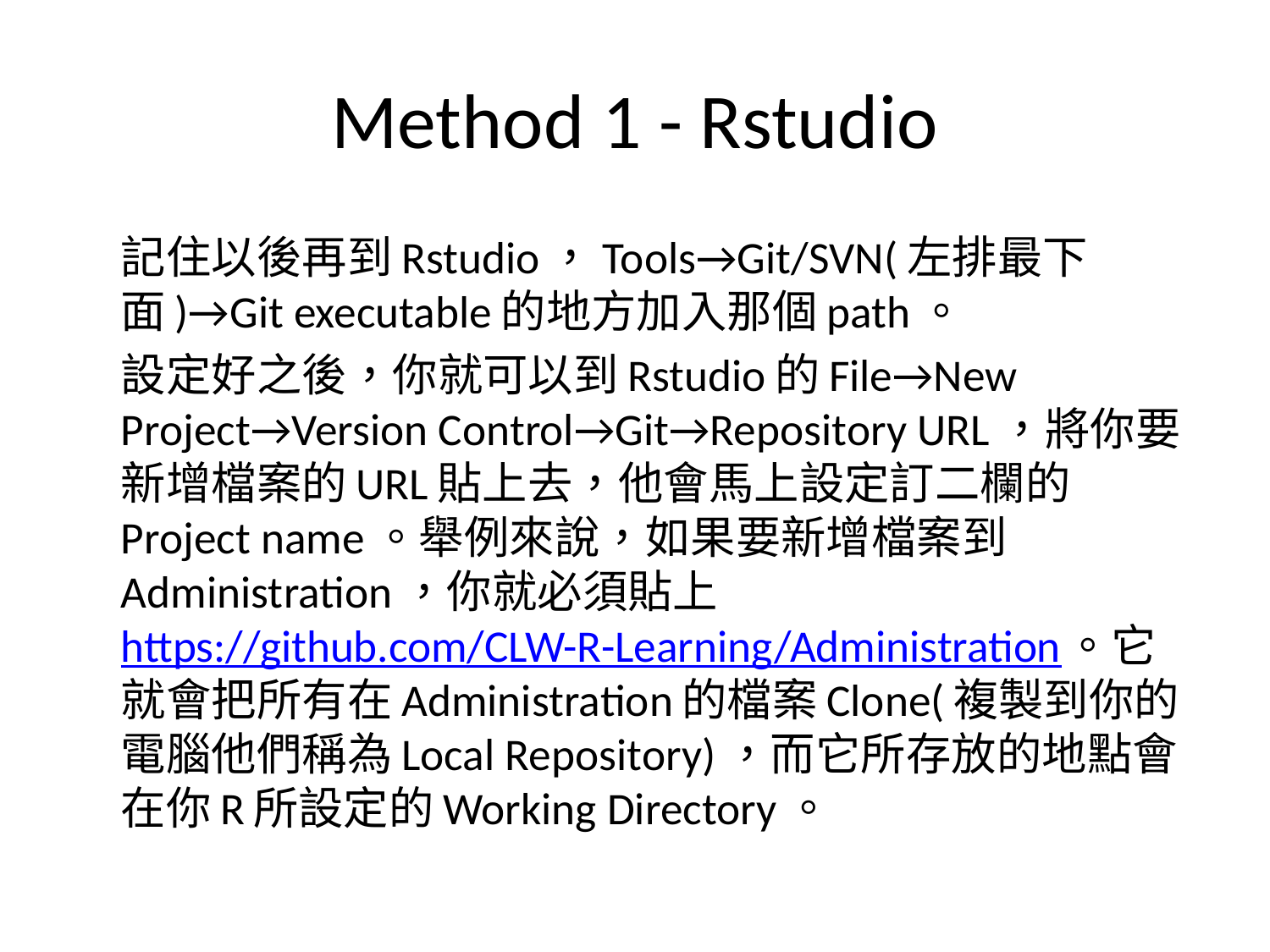

# Method 1 - Rstudio
	記住以後再到Rstudio，Tools→Git/SVN(左排最下面)→Git executable的地方加入那個path。
	設定好之後，你就可以到Rstudio的File→New Project→Version Control→Git→Repository URL，將你要新增檔案的URL貼上去，他會馬上設定訂二欄的Project name。舉例來說，如果要新增檔案到Administration，你就必須貼上https://github.com/CLW-R-Learning/Administration。它就會把所有在Administration的檔案Clone(複製到你的電腦他們稱為Local Repository)，而它所存放的地點會在你R所設定的Working Directory。